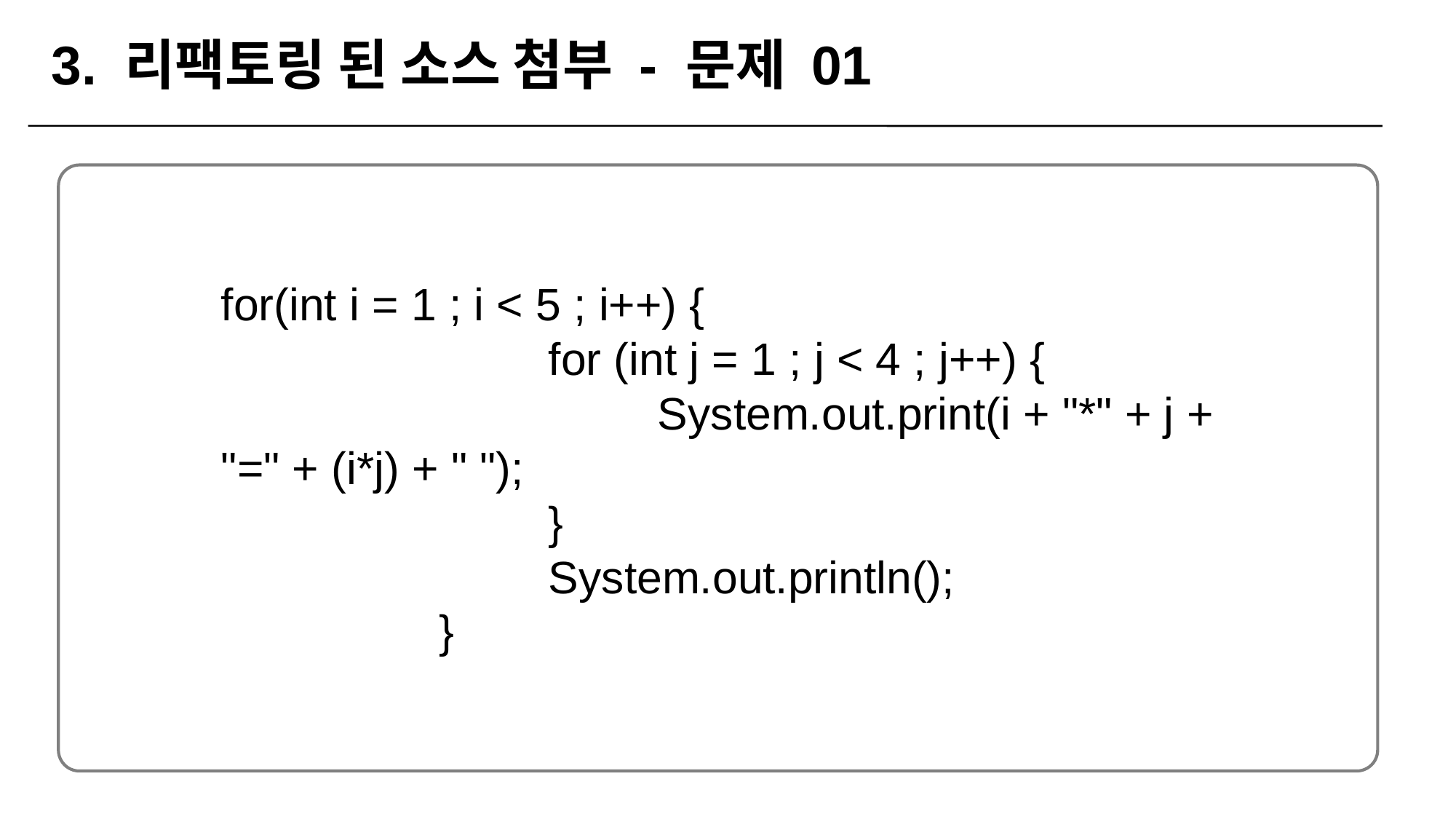

3. 리팩토링 된 소스 첨부 - 문제 01

for(int i = 1 ; i < 5 ; i++) {
			for (int j = 1 ; j < 4 ; j++) {
				System.out.print(i + "*" + j + "=" + (i*j) + " ");
			}
			System.out.println();
		}